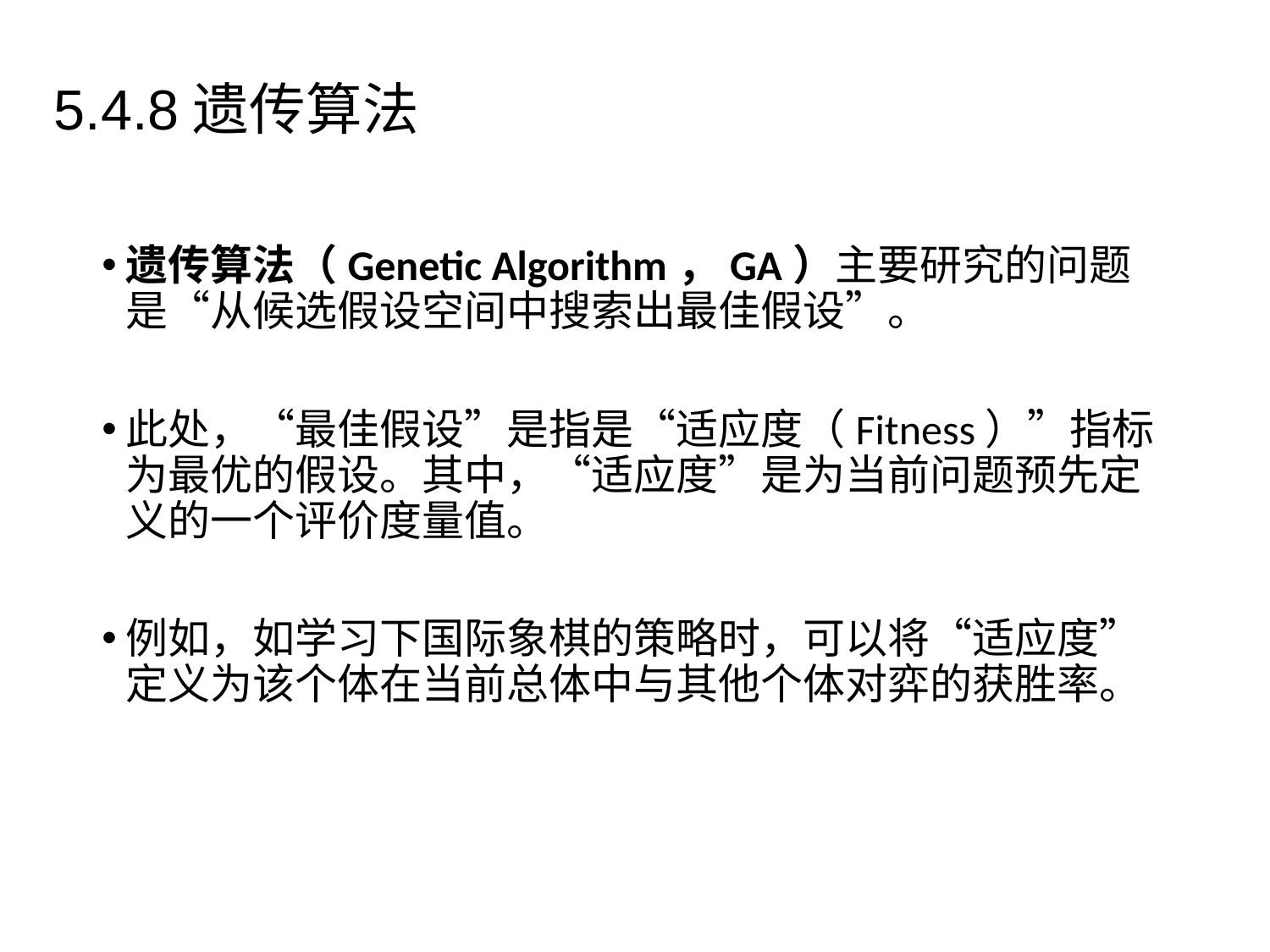

4.4主要类型
# 5.4.8遗传算法
遗传算法（Genetic Algorithm，GA）主要研究的问题是“从候选假设空间中搜索出最佳假设”。

此处，“最佳假设”是指是“适应度（Fitness）”指标为最优的假设。其中，“适应度”是为当前问题预先定义的一个评价度量值。

例如，如学习下国际象棋的策略时，可以将“适应度”定义为该个体在当前总体中与其他个体对弈的获胜率。